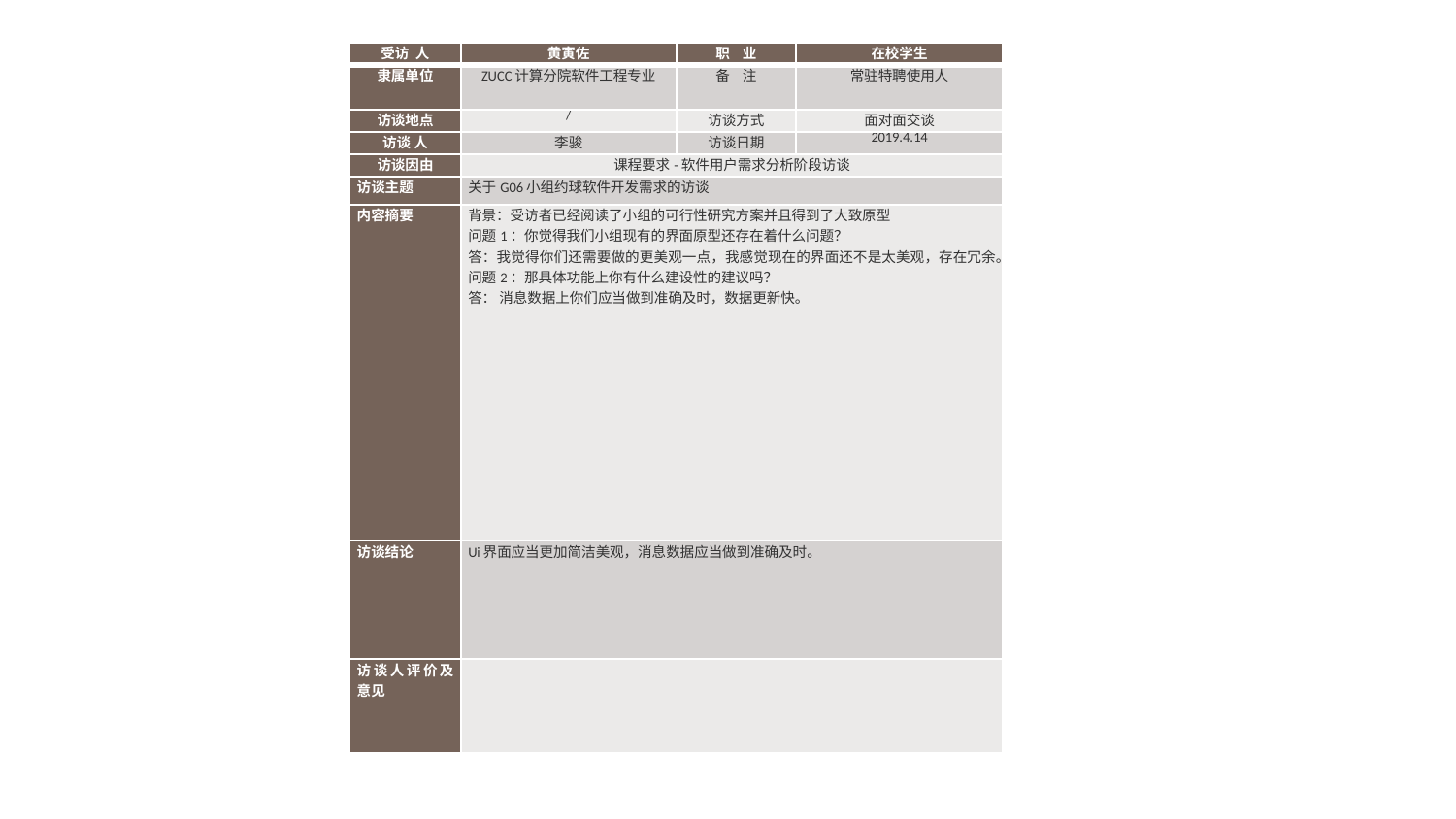

| 受访 人 | 黄寅佐 | 职 业 | 在校学生 |
| --- | --- | --- | --- |
| 隶属单位 | ZUCC计算分院软件工程专业 | 备 注 | 常驻特聘使用人 |
| 访谈地点 | / | 访谈方式 | 面对面交谈 |
| 访谈 人 | 李骏 | 访谈日期 | 2019.4.14 |
| 访谈因由 | 课程要求-软件用户需求分析阶段访谈 |  |  |
| 访谈主题 | 关于G06小组约球软件开发需求的访谈 |  |  |
| 内容摘要 | 背景：受访者已经阅读了小组的可行性研究方案并且得到了大致原型 问题1：你觉得我们小组现有的界面原型还存在着什么问题？ 答：我觉得你们还需要做的更美观一点，我感觉现在的界面还不是太美观，存在冗余。 问题2：那具体功能上你有什么建设性的建议吗？ 答： 消息数据上你们应当做到准确及时，数据更新快。 |  |  |
| 访谈结论 | Ui界面应当更加简洁美观，消息数据应当做到准确及时。 |  |  |
| 访谈人评价及意见 |  |  |  |